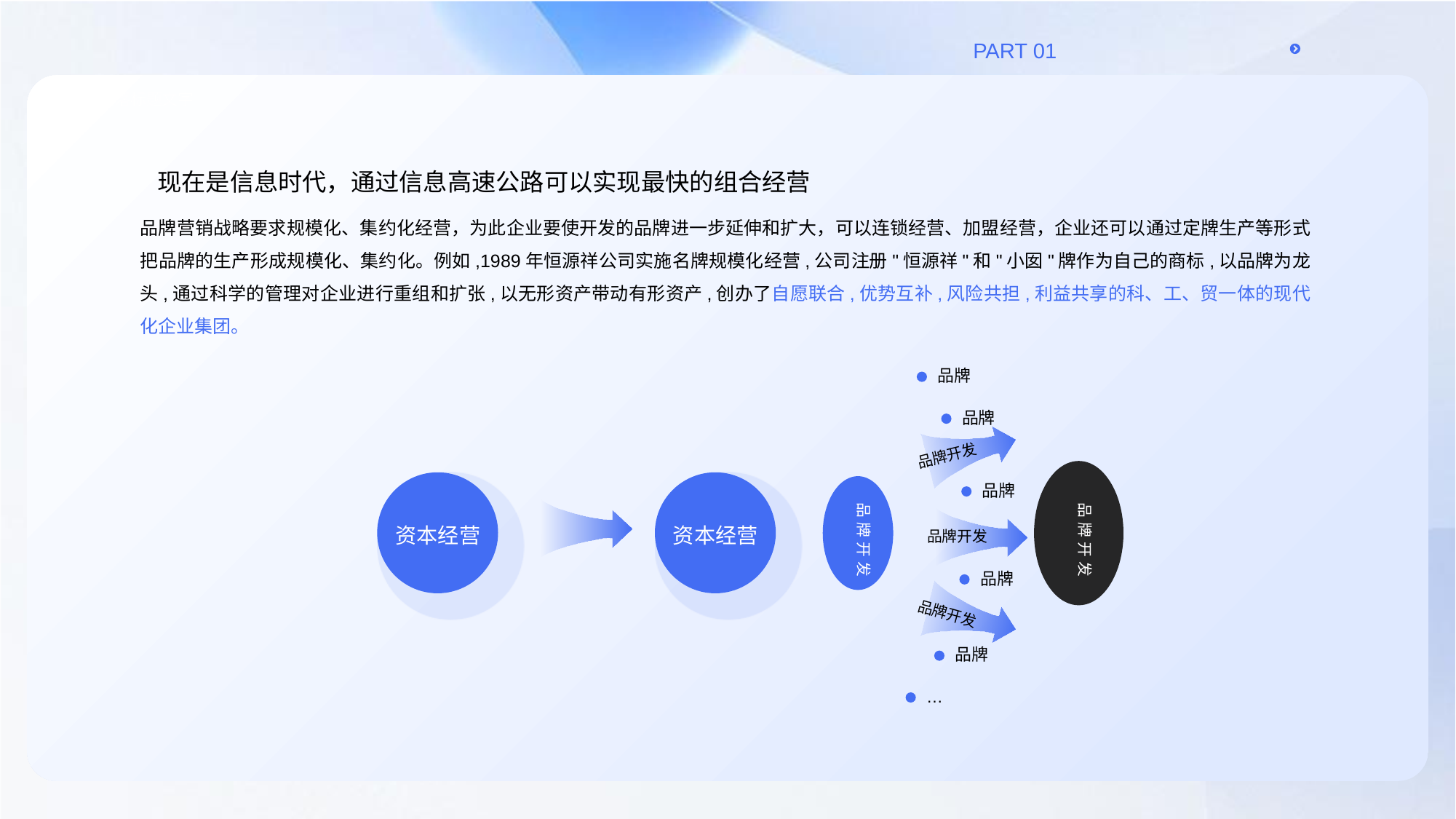

现在是信息时代，通过信息高速公路可以实现最快的组合经营
品牌营销战略要求规模化、集约化经营，为此企业要使开发的品牌进一步延伸和扩大，可以连锁经营、加盟经营，企业还可以通过定牌生产等形式把品牌的生产形成规模化、集约化。例如,1989年恒源祥公司实施名牌规模化经营,公司注册"恒源祥"和"小囡"牌作为自己的商标,以品牌为龙头,通过科学的管理对企业进行重组和扩张,以无形资产带动有形资产,创办了自愿联合,优势互补,风险共担,利益共享的科、工、贸一体的现代化企业集团。

品牌

品牌

品牌开发

品牌开发

品牌

品牌开发

资本经营
资本经营
品牌开发
品牌

品牌开发
品牌

…